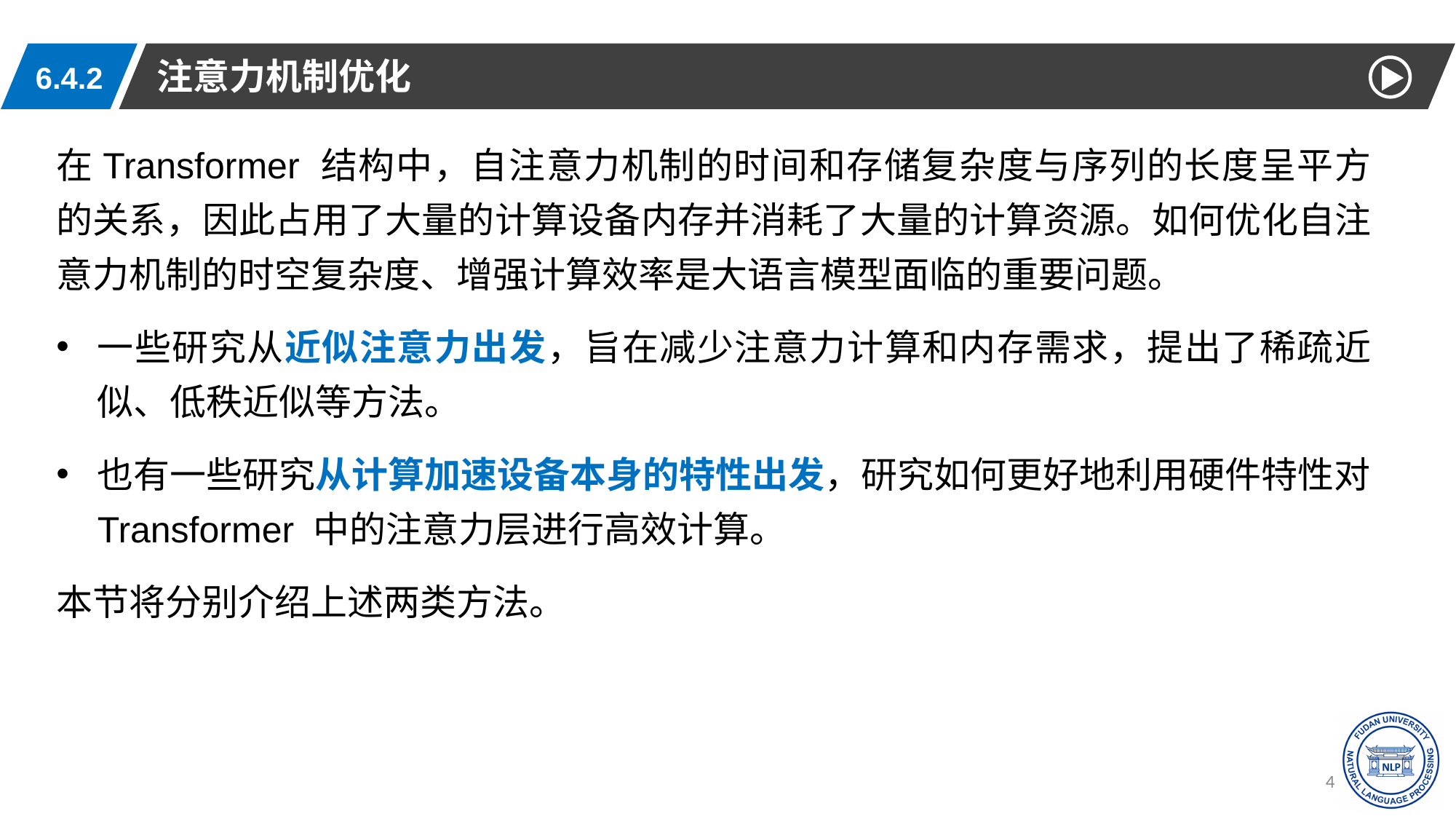

注意力机制优化
6.4.2

在Transformer 结构中，自注意力机制的时间和存储复杂度与序列的长度呈平方的关系，因此占用了大量的计算设备内存并消耗了大量的计算资源。如何优化自注意力机制的时空复杂度、增强计算效率是大语言模型面临的重要问题。
一些研究从近似注意力出发，旨在减少注意力计算和内存需求，提出了稀疏近似、低秩近似等方法。
也有一些研究从计算加速设备本身的特性出发，研究如何更好地利用硬件特性对Transformer 中的注意力层进行高效计算。
本节将分别介绍上述两类方法。
49